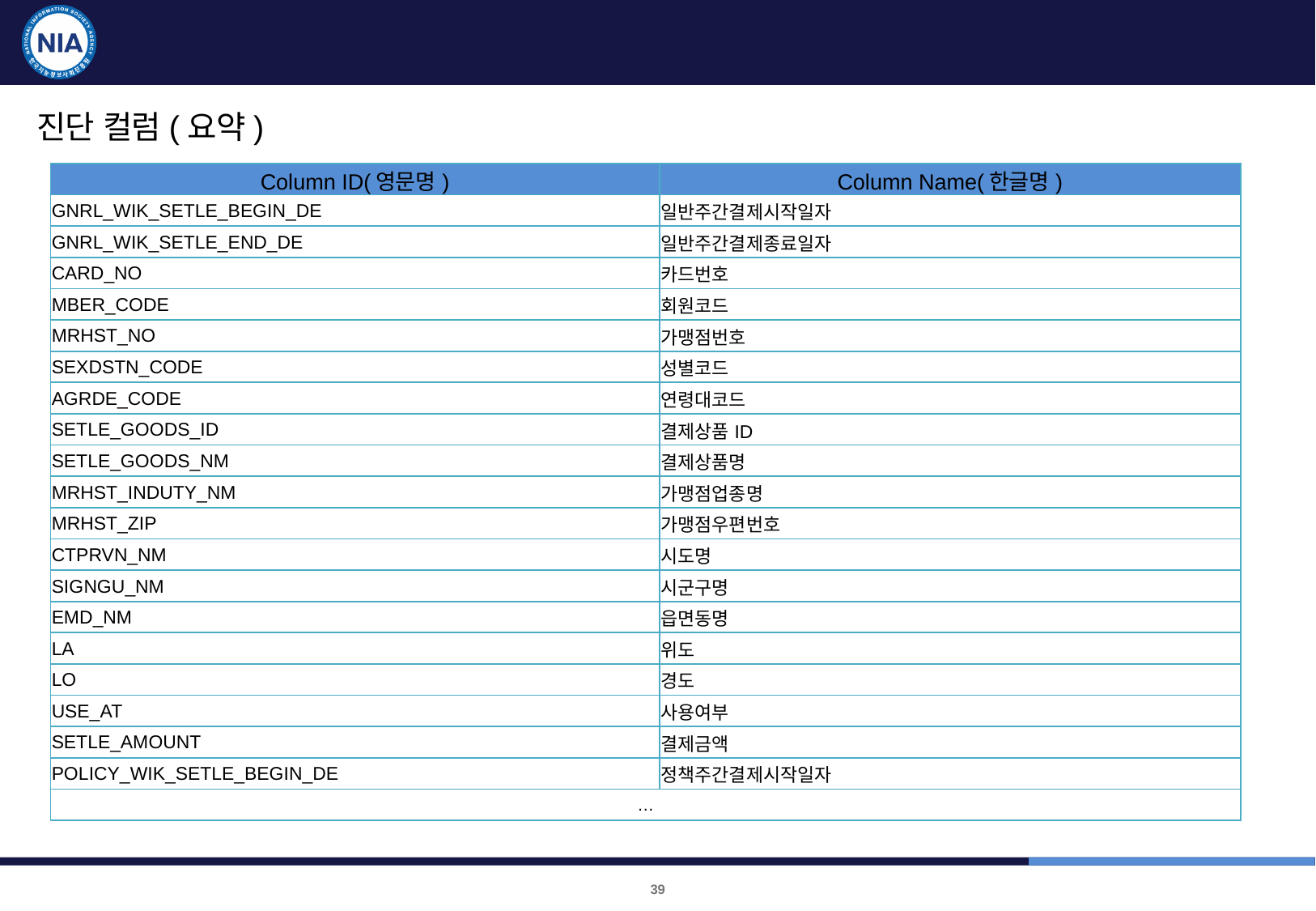

품질진단 대상 및 항목 : 지역경제 플랫폼
진단 컬럼(요약)
| Column ID(영문명) | Column Name(한글명) |
| --- | --- |
| GNRL\_WIK\_SETLE\_BEGIN\_DE | 일반주간결제시작일자 |
| GNRL\_WIK\_SETLE\_END\_DE | 일반주간결제종료일자 |
| CARD\_NO | 카드번호 |
| MBER\_CODE | 회원코드 |
| MRHST\_NO | 가맹점번호 |
| SEXDSTN\_CODE | 성별코드 |
| AGRDE\_CODE | 연령대코드 |
| SETLE\_GOODS\_ID | 결제상품ID |
| SETLE\_GOODS\_NM | 결제상품명 |
| MRHST\_INDUTY\_NM | 가맹점업종명 |
| MRHST\_ZIP | 가맹점우편번호 |
| CTPRVN\_NM | 시도명 |
| SIGNGU\_NM | 시군구명 |
| EMD\_NM | 읍면동명 |
| LA | 위도 |
| LO | 경도 |
| USE\_AT | 사용여부 |
| SETLE\_AMOUNT | 결제금액 |
| POLICY\_WIK\_SETLE\_BEGIN\_DE | 정책주간결제시작일자 |
| … |  |